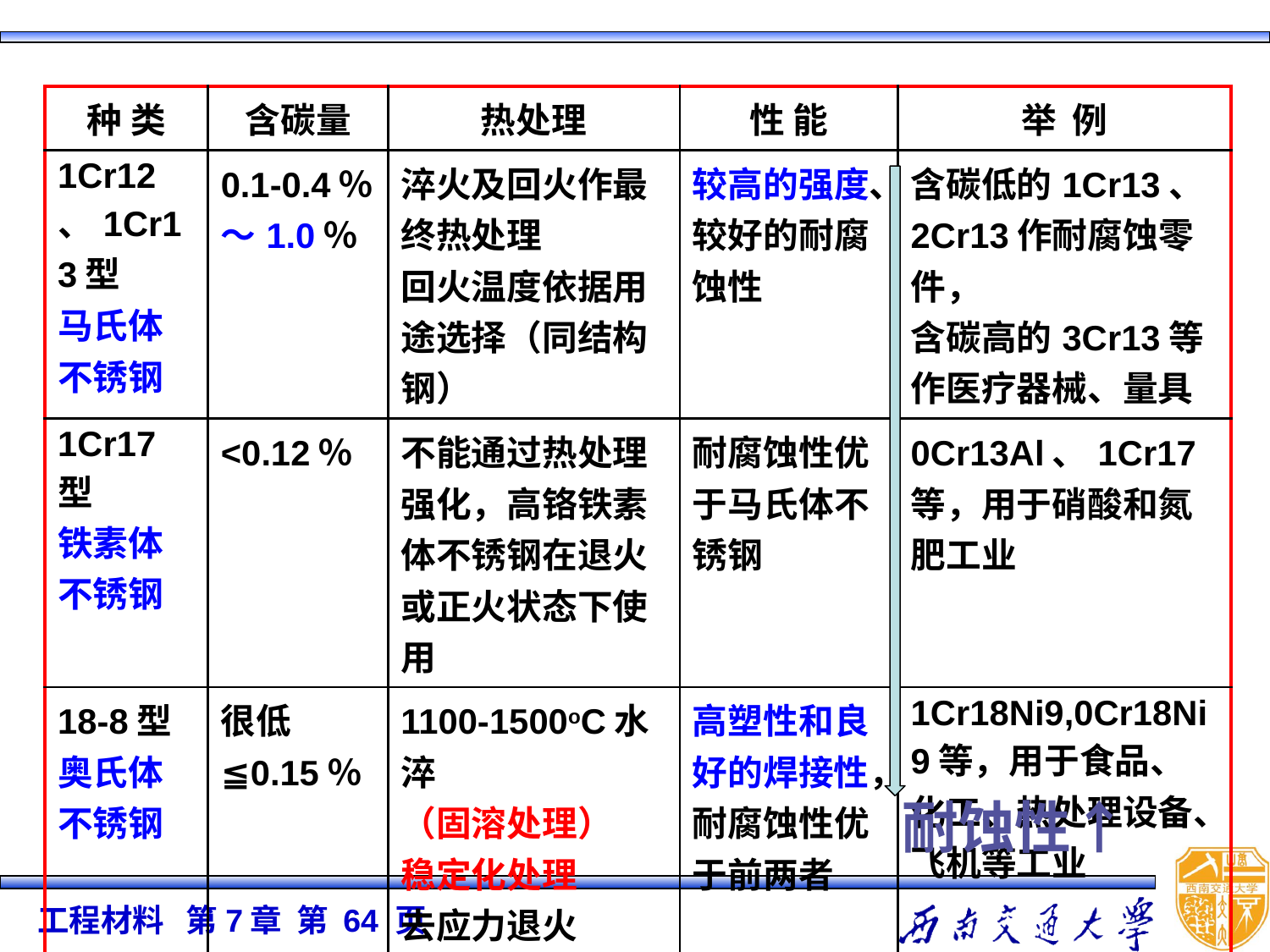

| 种 类 | 含碳量 | 热处理 | 性 能 | 举 例 |
| --- | --- | --- | --- | --- |
| 1Cr12、1Cr13型 马氏体不锈钢 | 0.1-0.4％ ～1.0％ | 淬火及回火作最终热处理 回火温度依据用途选择（同结构钢） | 较高的强度、较好的耐腐蚀性 | 含碳低的1Cr13、2Cr13作耐腐蚀零件， 含碳高的3Cr13等作医疗器械、量具 |
| 1Cr17型 铁素体不锈钢 | <0.12％ | 不能通过热处理强化，高铬铁素体不锈钢在退火或正火状态下使用 | 耐腐蚀性优于马氏体不锈钢 | 0Cr13Al、1Cr17等，用于硝酸和氮肥工业 |
| 18-8型 奥氏体不锈钢 | 很低 ≦0.15％ | 1100-1500oC水淬 （固溶处理） 稳定化处理 去应力退火 | 高塑性和良好的焊接性，耐腐蚀性优于前两者 | 1Cr18Ni9,0Cr18Ni9等，用于食品、化工、热处理设备、飞机等工业 |

耐蚀性↑